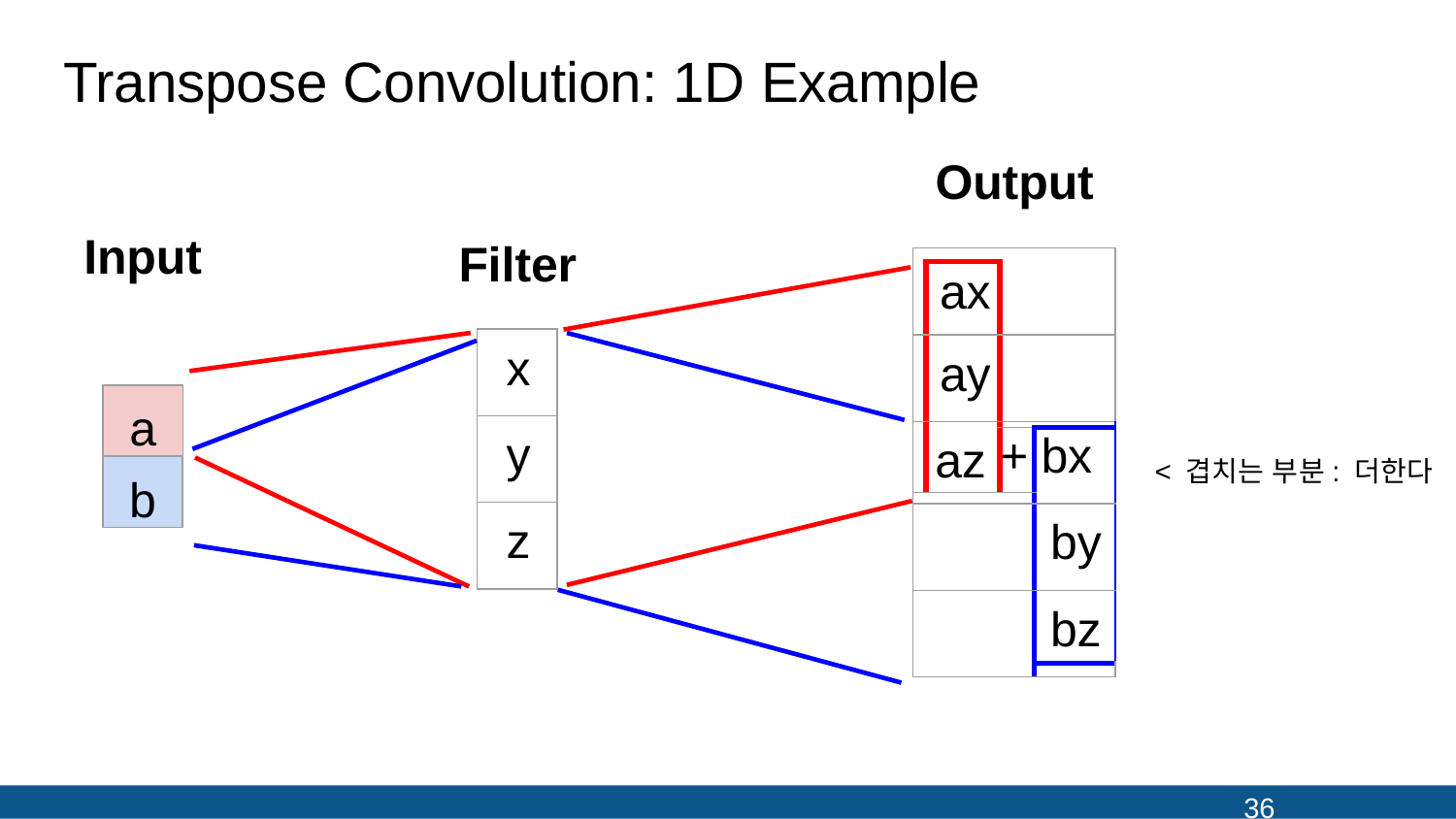

# Transpose Convolution: 1D Example
Output
Input
Filter
|  |  |  |  |
| --- | --- | --- | --- |
|  | ax |  |  |
|  | ay |  |  |
|  | az |  |  |
|  |  | + | bx |
|  |  |  |  |
|  |  |  | by |
|  |  |  | bz |
|  |  |  |  |

| x |
| --- |
| y |
| z |

a
< 겹치는 부분: 더한다
b

36